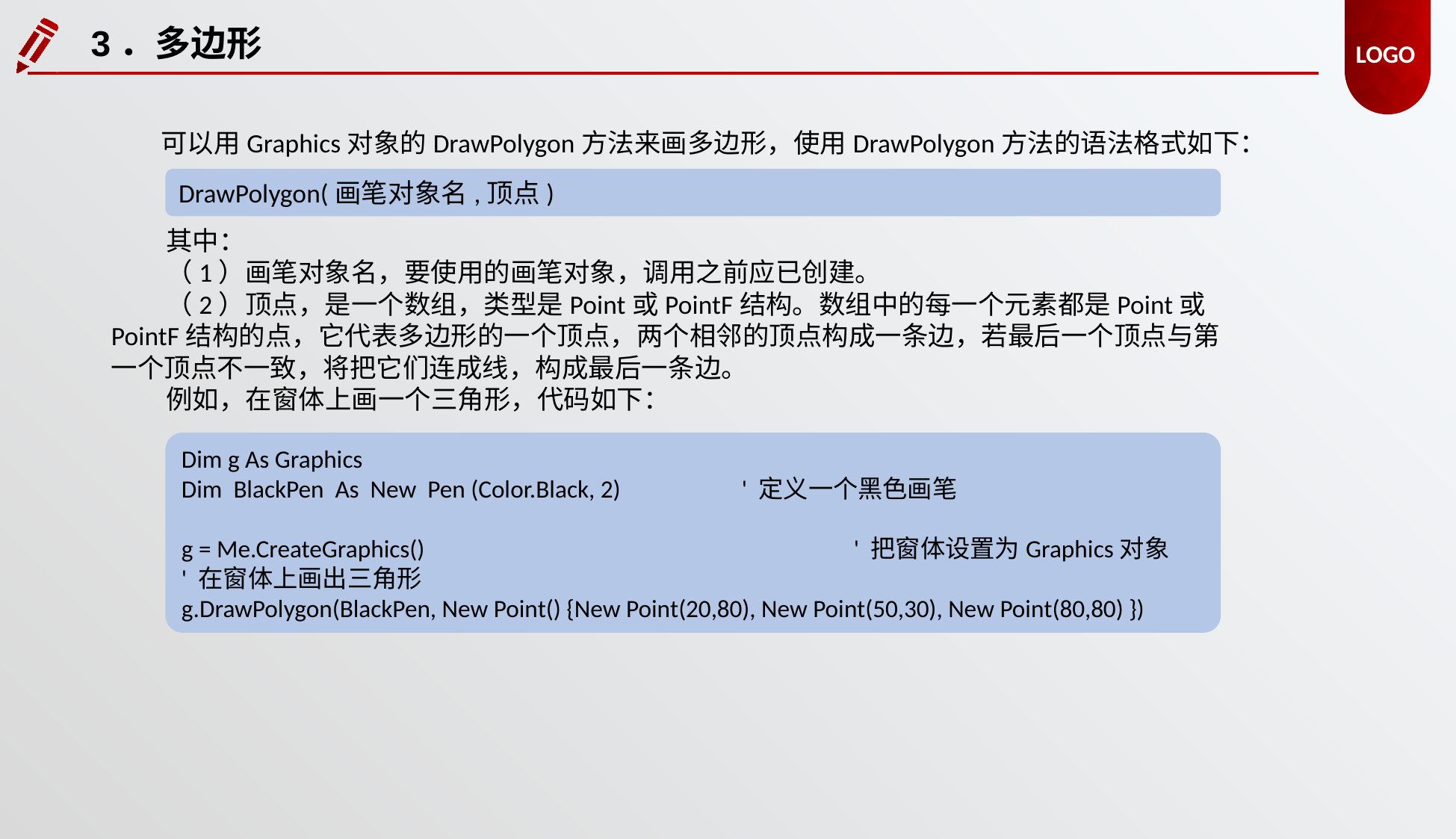

3．多边形
可以用Graphics对象的DrawPolygon方法来画多边形，使用DrawPolygon方法的语法格式如下：
DrawPolygon(画笔对象名,顶点)
其中：
（1）画笔对象名，要使用的画笔对象，调用之前应已创建。
（2）顶点，是一个数组，类型是Point或PointF结构。数组中的每一个元素都是Point或PointF结构的点，它代表多边形的一个顶点，两个相邻的顶点构成一条边，若最后一个顶点与第一个顶点不一致，将把它们连成线，构成最后一条边。
例如，在窗体上画一个三角形，代码如下：
Dim g As Graphics
Dim  BlackPen  As  New  Pen (Color.Black, 2)		' 定义一个黑色画笔

g = Me.CreateGraphics()				' 把窗体设置为Graphics对象
' 在窗体上画出三角形
g.DrawPolygon(BlackPen, New Point() {New Point(20,80), New Point(50,30), New Point(80,80) })